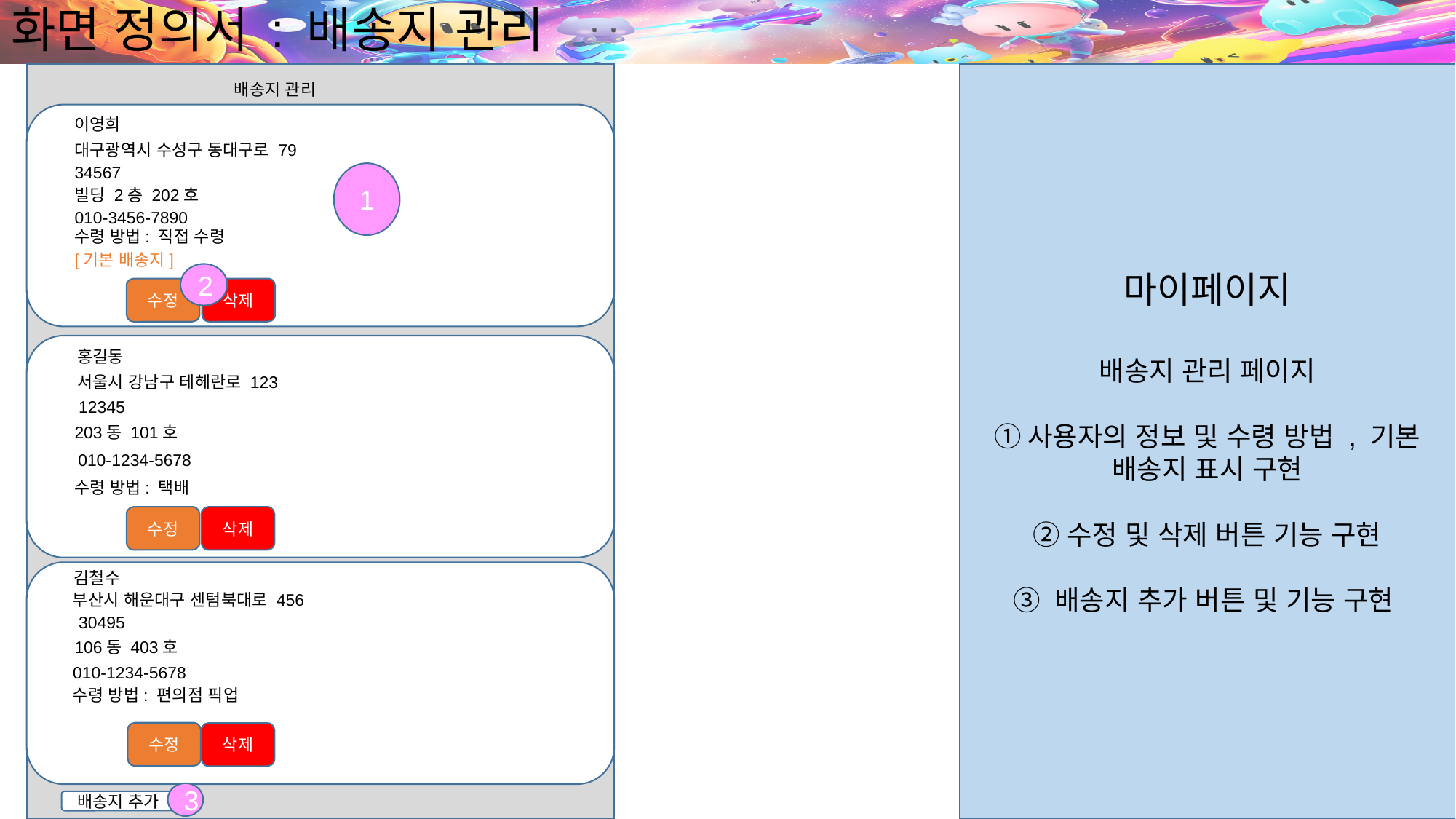

# 화면 정의서 : 배송지 관리

마이페이지

배송지 관리 페이지

①사용자의 정보 및 수령 방법 , 기본 배송지 표시 구현

②수정 및 삭제 버튼 기능 구현

③ 배송지 추가 버튼 및 기능 구현

배송지 관리

이영희
대구광역시 수성구 동대구로 79
1
34567
빌딩 2층 202호
010-3456-7890
수령 방법: 직접 수령
[기본 배송지]
2
삭제
수정

홍길동
서울시 강남구 테헤란로 123
12345
203동 101호
010-1234-5678
수령 방법: 택배
삭제
수정

김철수
부산시 해운대구 센텀북대로 456
30495
106동 403호
010-1234-5678
수령 방법: 편의점 픽업
수정
삭제
3
배송지 추가